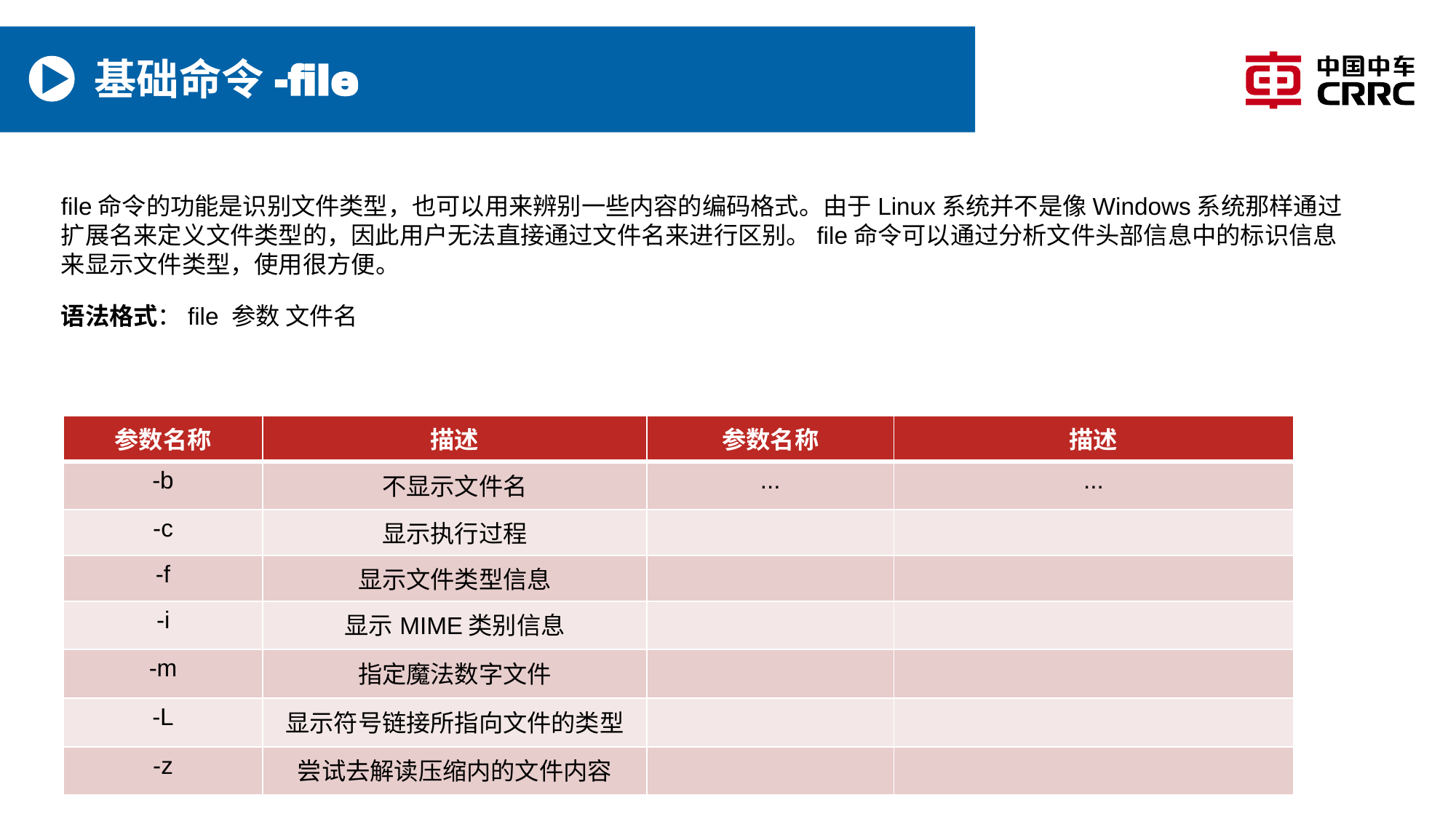

# 基础命令-file
file命令的功能是识别文件类型，也可以用来辨别一些内容的编码格式。由于Linux系统并不是像Windows系统那样通过扩展名来定义文件类型的，因此用户无法直接通过文件名来进行区别。file命令可以通过分析文件头部信息中的标识信息来显示文件类型，使用很方‍便。
语法格式：file 参数 文件名

| 参数名称 | 描述 | 参数名称 | 描述 |
| --- | --- | --- | --- |
| -b | 不显示文件名 | ... | ... |
| -c | 显示执行过程 |  |  |
| -f | 显示文件类型信息 |  |  |
| -i | 显示MIME类别信息 |  |  |
| -m | 指定魔法数字文件 |  |  |
| -L | 显示符号链接所指向文件的类型 |  |  |
| -z | 尝试去解读压缩内的文件内容 |  |  |
11